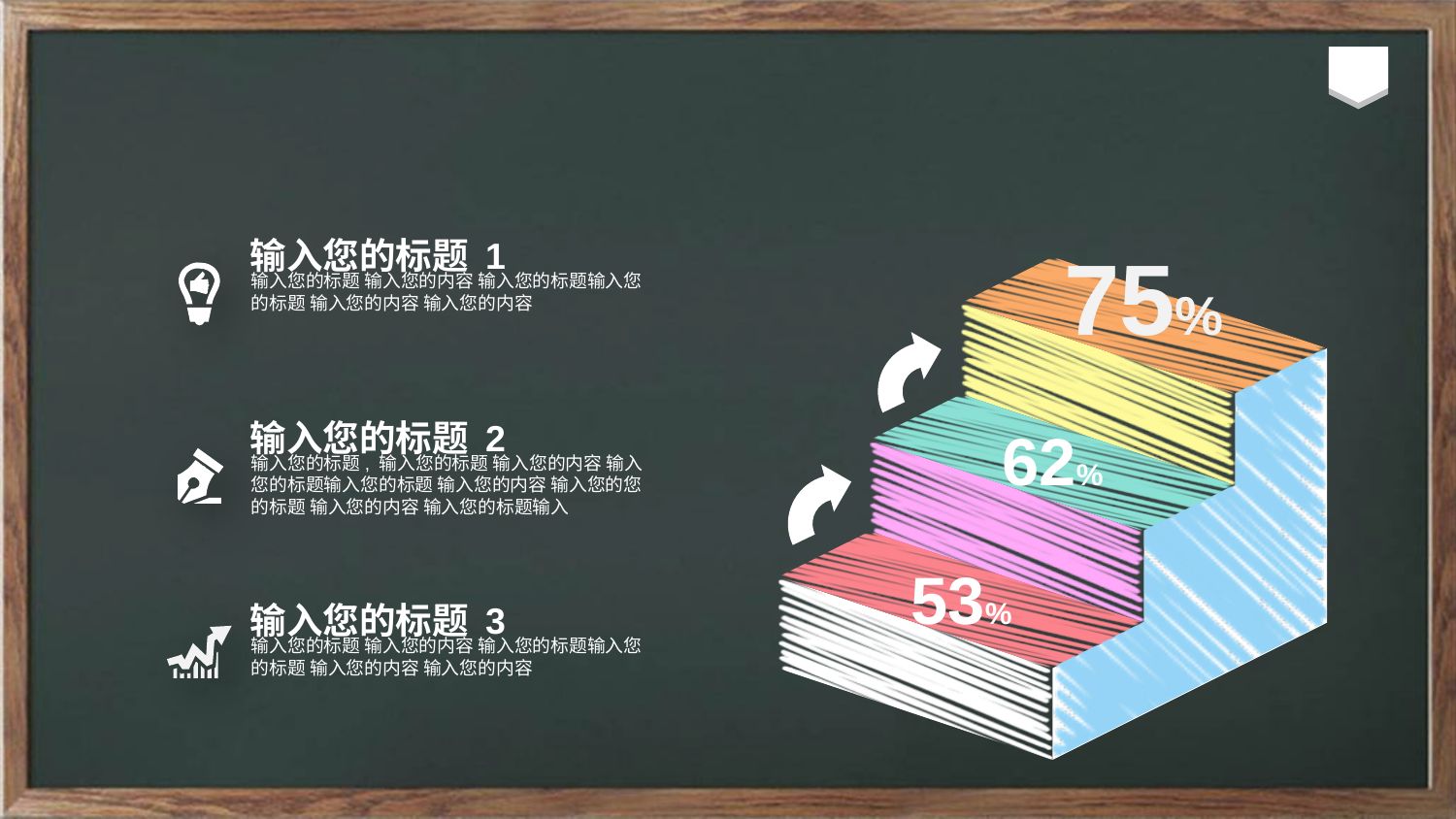

4
输入您的标题 1
输入您的标题 输入您的内容 输入您的标题输入您的标题 输入您的内容 输入您的内容
75%

输入您的标题 2
输入您的标题, 输入您的标题 输入您的内容 输入您的标题输入您的标题 输入您的内容 输入您的您的标题 输入您的内容 输入您的标题输入
62%

53%
输入您的标题 3
输入您的标题 输入您的内容 输入您的标题输入您的标题 输入您的内容 输入您的内容